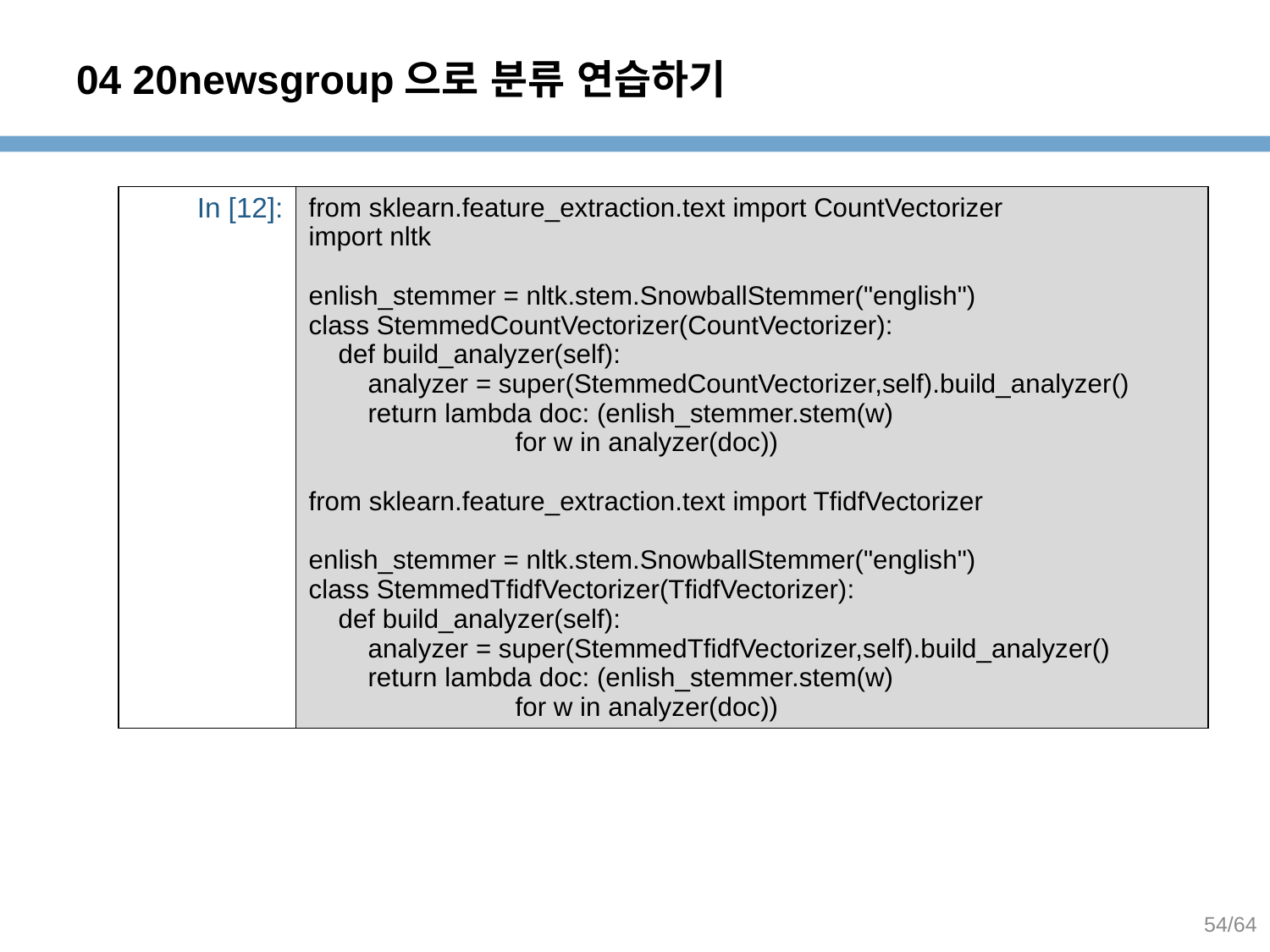

# 04 20newsgroup으로 분류 연습하기
| In [12]: | from sklearn.feature\_extraction.text import CountVectorizer import nltk enlish\_stemmer = nltk.stem.SnowballStemmer("english") class StemmedCountVectorizer(CountVectorizer): def build\_analyzer(self): analyzer = super(StemmedCountVectorizer,self).build\_analyzer() return lambda doc: (enlish\_stemmer.stem(w) for w in analyzer(doc)) from sklearn.feature\_extraction.text import TfidfVectorizer enlish\_stemmer = nltk.stem.SnowballStemmer("english") class StemmedTfidfVectorizer(TfidfVectorizer): def build\_analyzer(self): analyzer = super(StemmedTfidfVectorizer,self).build\_analyzer() return lambda doc: (enlish\_stemmer.stem(w) for w in analyzer(doc)) |
| --- | --- |
54/64